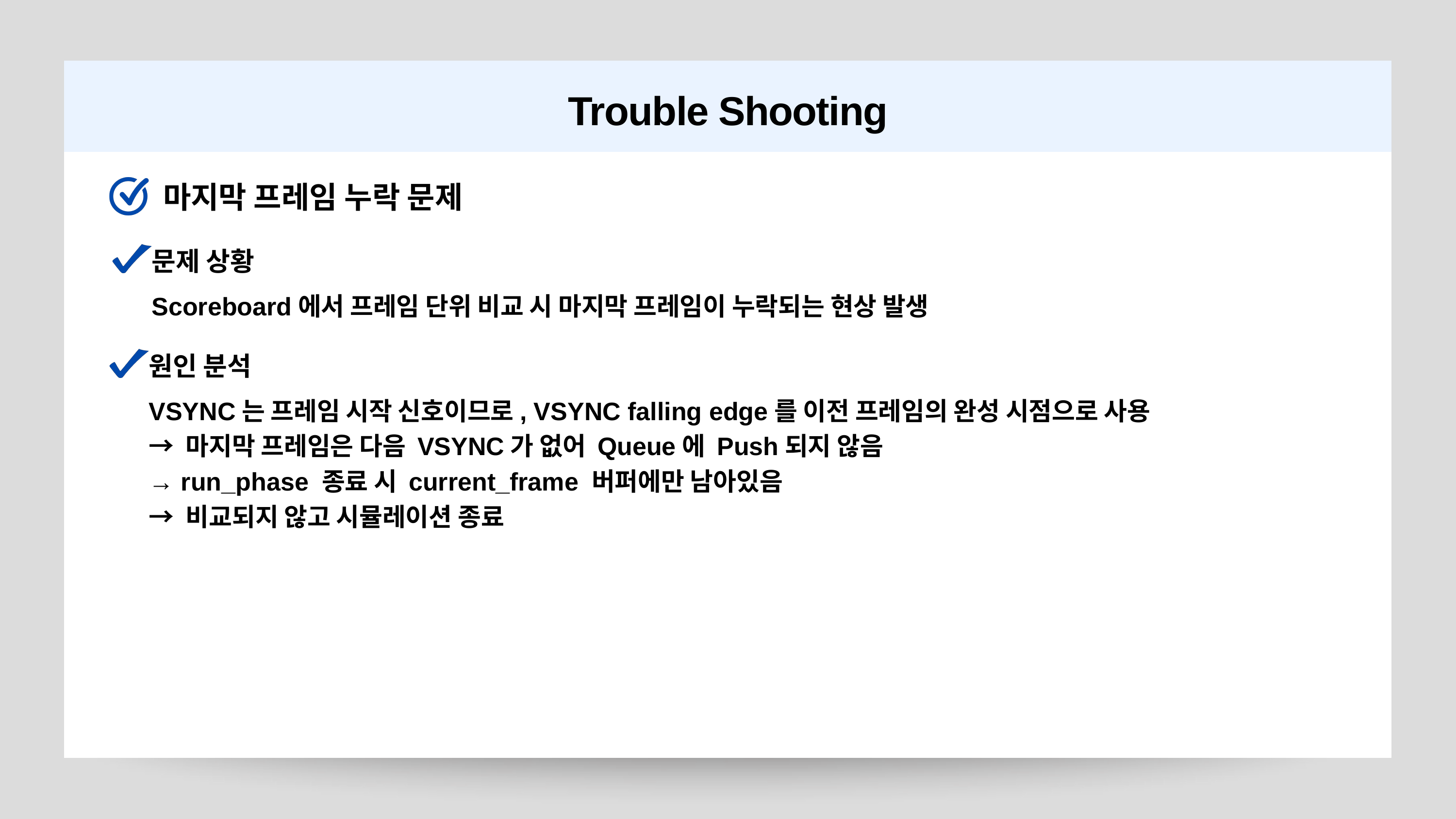

Trouble Shooting
마지막 프레임 누락 문제

문제 상황

Scoreboard에서 프레임 단위 비교 시 마지막 프레임이 누락되는 현상 발생
원인 분석

VSYNC는 프레임 시작 신호이므로, VSYNC falling edge를 이전 프레임의 완성 시점으로 사용
→ 마지막 프레임은 다음 VSYNC가 없어 Queue에 Push되지 않음
→ run_phase 종료 시 current_frame 버퍼에만 남아있음
→ 비교되지 않고 시뮬레이션 종료